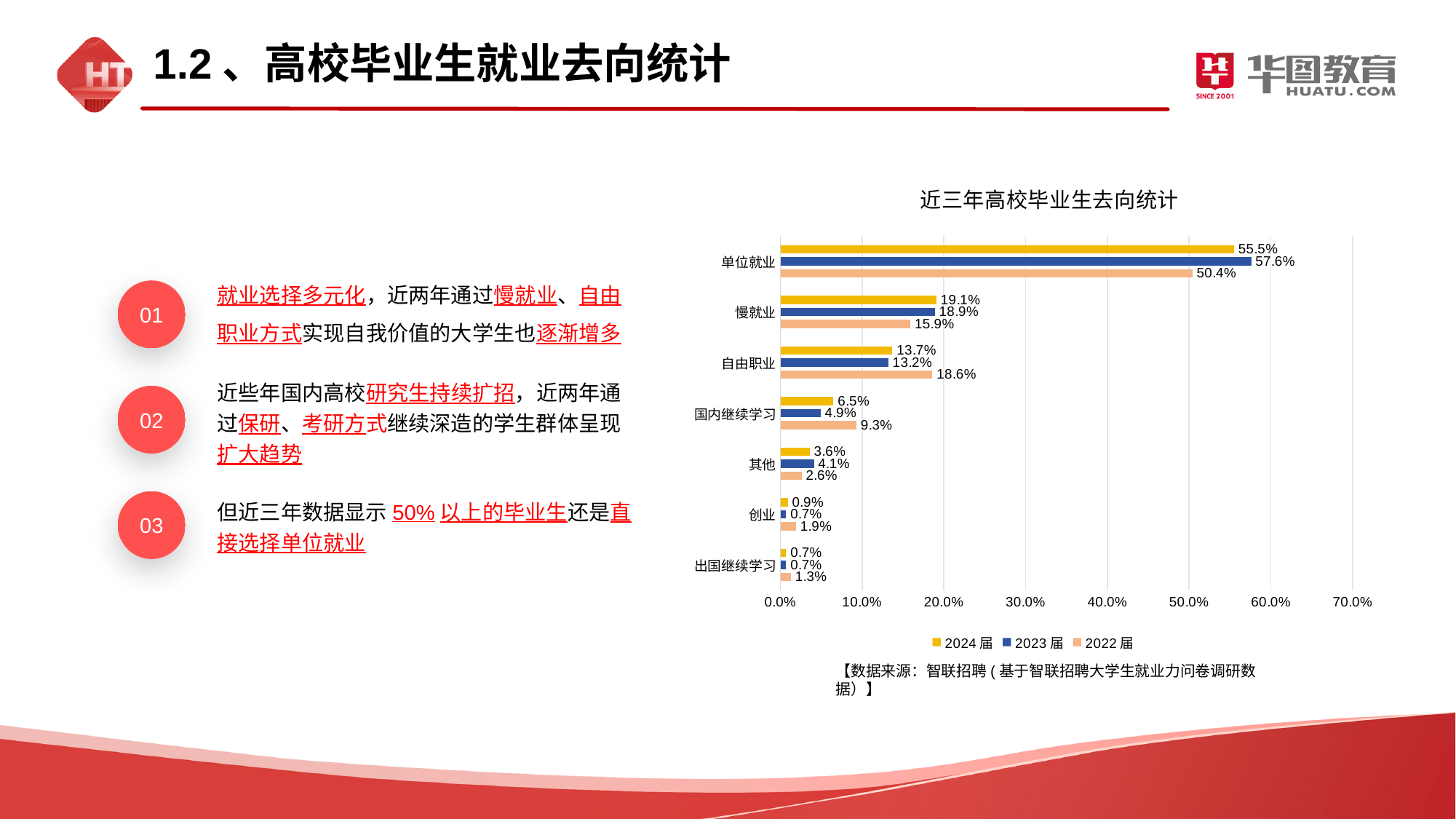

1.2、高校毕业生就业去向统计

### Chart: 近三年高校毕业生去向统计

| Category | 2022届 | 2023届 | 2024届 |
|---|---|---|---|
| 出国继续学习 | 0.013 | 0.007 | 0.007 |
| 创业 | 0.019 | 0.007 | 0.009 |
| 其他 | 0.026 | 0.041 | 0.036 |
| 国内继续学习 | 0.093 | 0.049 | 0.065 |
| 自由职业 | 0.186 | 0.132 | 0.137 |
| 慢就业 | 0.159 | 0.189 | 0.191 |
| 单位就业 | 0.504 | 0.576 | 0.555 |
就业选择多元化，近两年通过慢就业、自由职业方式实现自我价值的大学生也逐渐增多

01
近些年国内高校研究生持续扩招，近两年通过保研、考研方式继续深造的学生群体呈现扩大趋势
02
但近三年数据显示50%以上的毕业生还是直接选择单位就业
03
【数据来源：智联招聘(基于智联招聘大学生就业力问卷调研数据）】